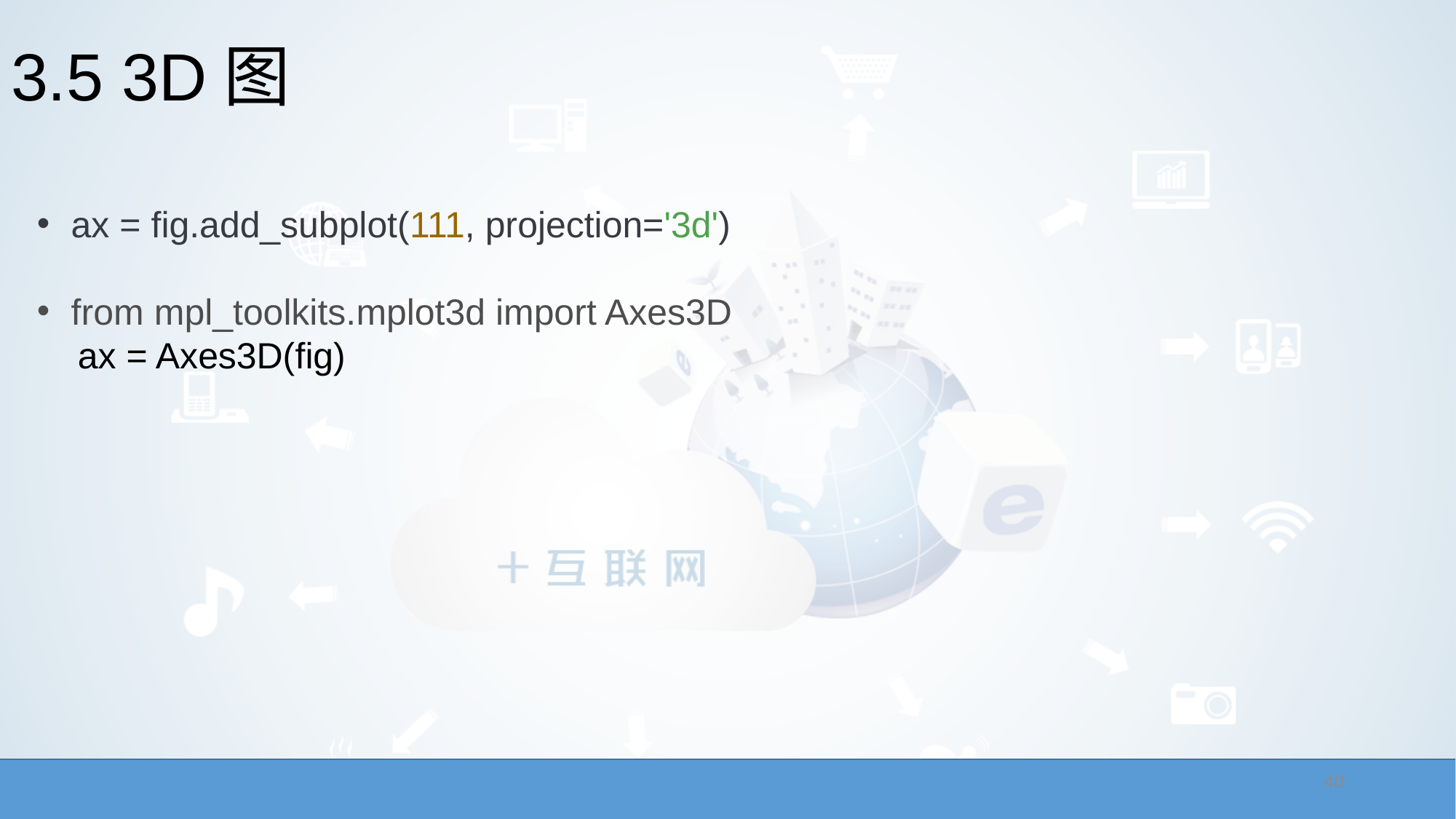

# 3.5 3D图
ax = fig.add_subplot(111, projection='3d')

from mpl_toolkits.mplot3d import Axes3D
    ax = Axes3D(fig)
40